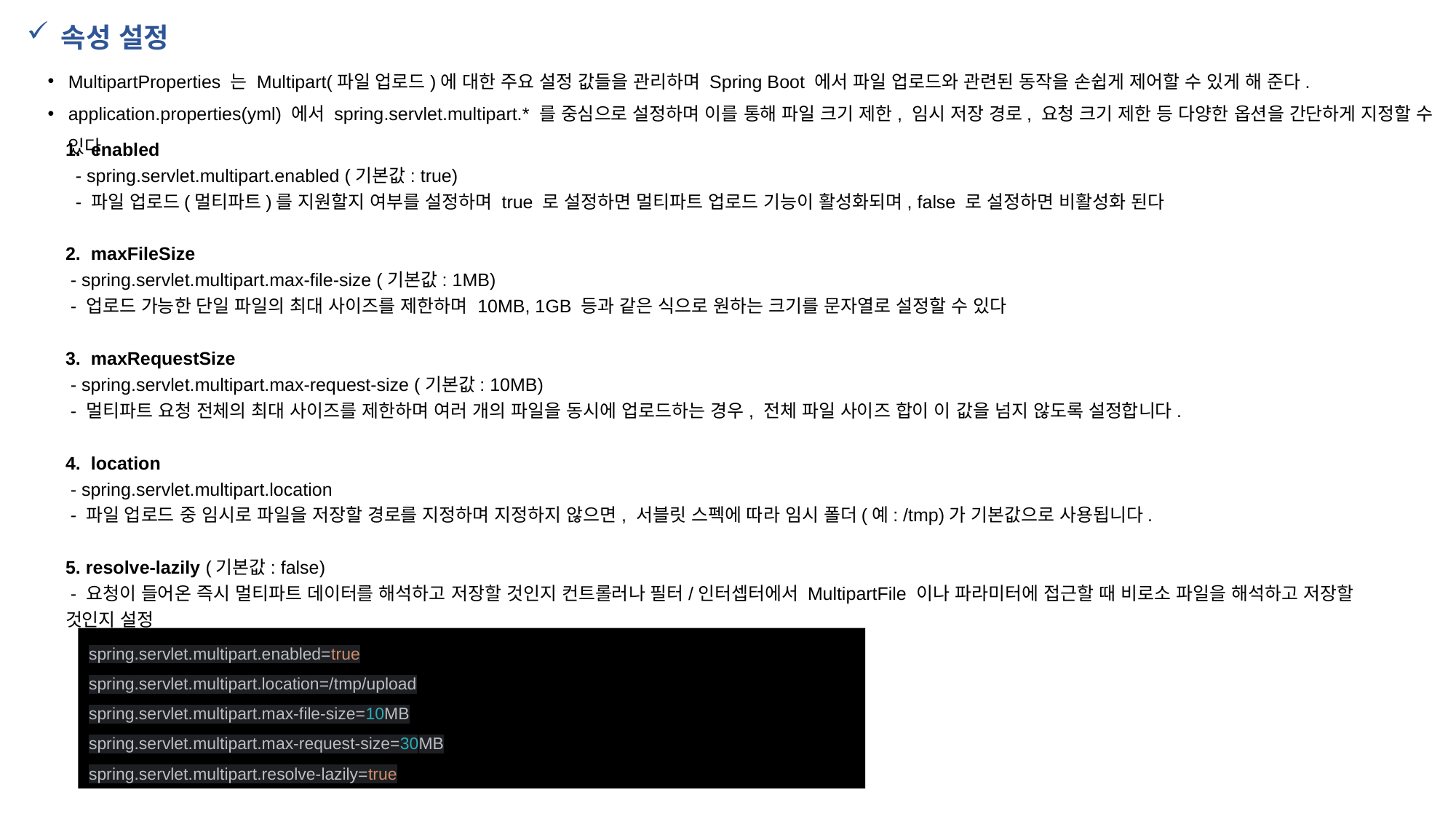

속성 설정
MultipartProperties 는 Multipart(파일 업로드)에 대한 주요 설정 값들을 관리하며 Spring Boot 에서 파일 업로드와 관련된 동작을 손쉽게 제어할 수 있게 해 준다.
application.properties(yml) 에서 spring.servlet.multipart.* 를 중심으로 설정하며 이를 통해 파일 크기 제한, 임시 저장 경로, 요청 크기 제한 등 다양한 옵션을 간단하게 지정할 수 있다
1.  enabled
  - spring.servlet.multipart.enabled (기본값: true)
  - 파일 업로드(멀티파트)를 지원할지 여부를 설정하며 true 로 설정하면 멀티파트 업로드 기능이 활성화되며, false 로 설정하면 비활성화 된다

2.  maxFileSize
 - spring.servlet.multipart.max-file-size (기본값: 1MB)
 - 업로드 가능한 단일 파일의 최대 사이즈를 제한하며 10MB, 1GB 등과 같은 식으로 원하는 크기를 문자열로 설정할 수 있다

3.  maxRequestSize
 - spring.servlet.multipart.max-request-size (기본값: 10MB)
 - 멀티파트 요청 전체의 최대 사이즈를 제한하며 여러 개의 파일을 동시에 업로드하는 경우, 전체 파일 사이즈 합이 이 값을 넘지 않도록 설정합니다.

4.  location
 - spring.servlet.multipart.location
 - 파일 업로드 중 임시로 파일을 저장할 경로를 지정하며 지정하지 않으면, 서블릿 스펙에 따라 임시 폴더(예: /tmp)가 기본값으로 사용됩니다.

5. resolve-lazily (기본값: false)
 - 요청이 들어온 즉시 멀티파트 데이터를 해석하고 저장할 것인지 컨트롤러나 필터/인터셉터에서 MultipartFile 이나 파라미터에 접근할 때 비로소 파일을 해석하고 저장할 것인지 설정
spring.servlet.multipart.enabled=true
spring.servlet.multipart.location=/tmp/upload
spring.servlet.multipart.max-file-size=10MB
spring.servlet.multipart.max-request-size=30MB
spring.servlet.multipart.resolve-lazily=true